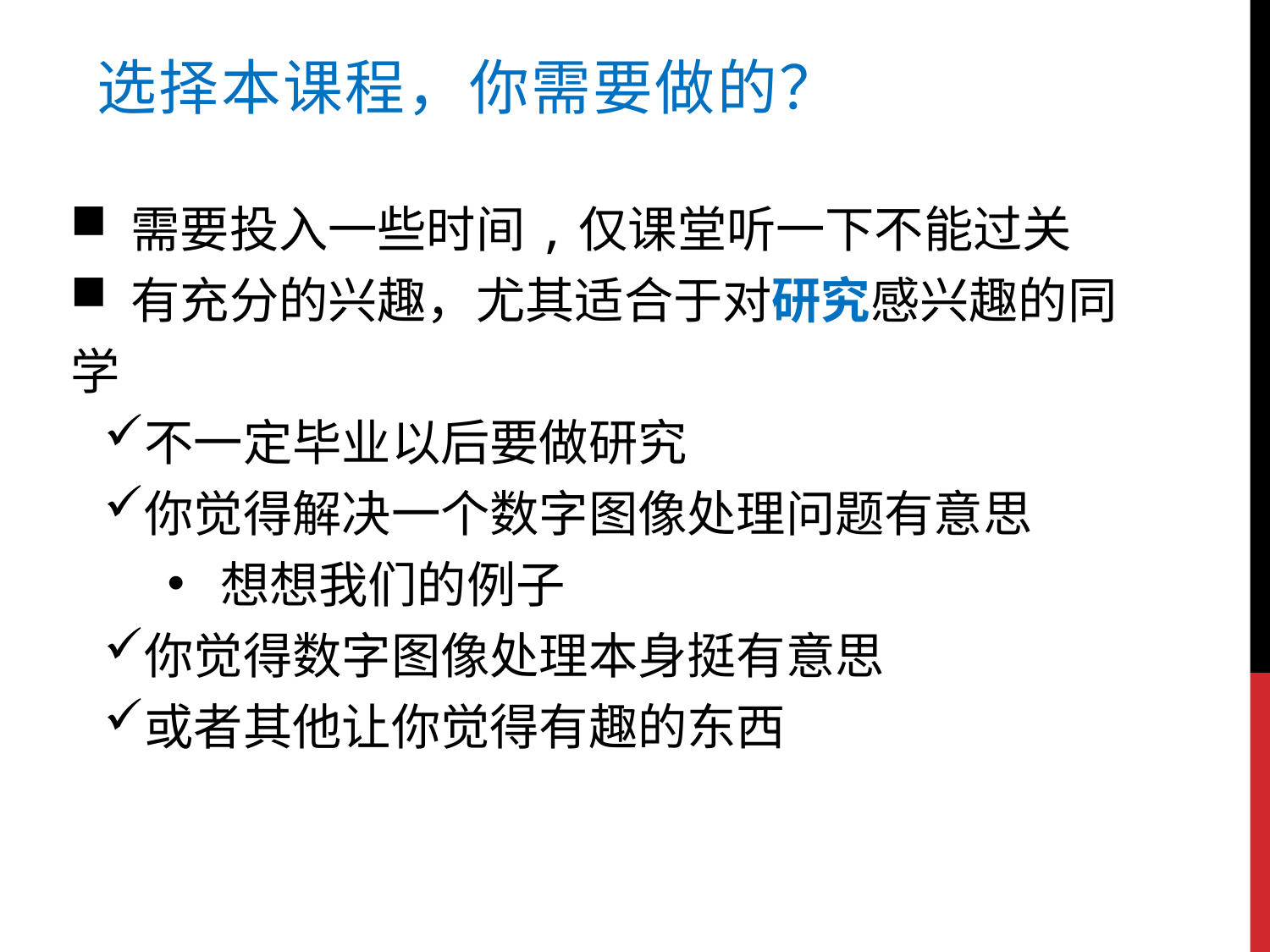

选择本课程，你需要做的？
 需要投入一些时间,仅课堂听一下不能过关
 有充分的兴趣，尤其适合于对研究感兴趣的同学
不一定毕业以后要做研究
你觉得解决一个数字图像处理问题有意思
 想想我们的例子
你觉得数字图像处理本身挺有意思
或者其他让你觉得有趣的东西